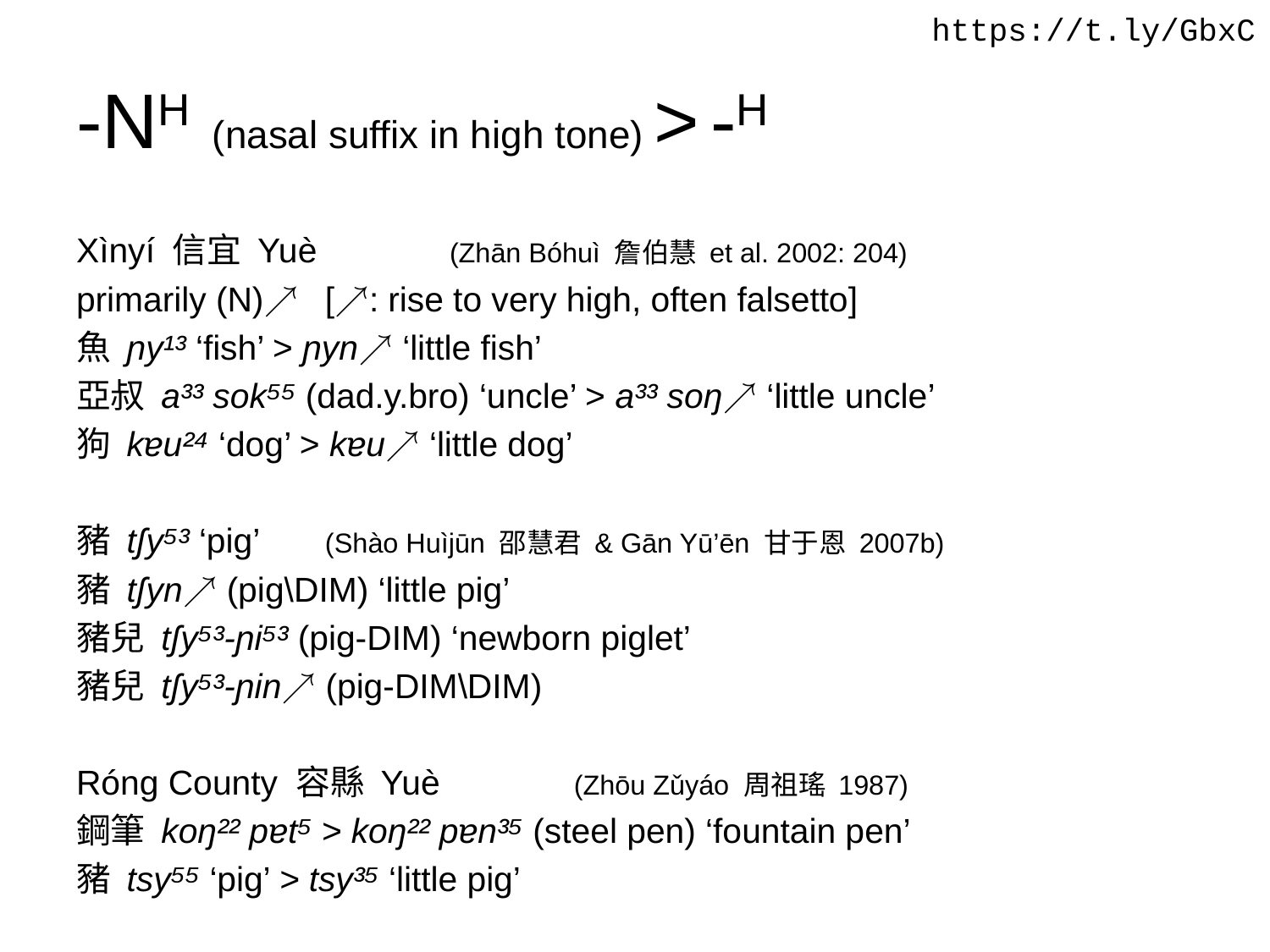

https://t.ly/GbxC
# -NH (nasal suffix in high tone) > -H
Xìnyí 信宜 Yuè 		(Zhān Bóhuì 詹伯慧 et al. 2002: 204)
primarily (N)↗︎ 	[↗︎: rise to very high, often falsetto]
魚 ɲy¹³ ‘fish’ > ɲyn↗︎ ‘little fish’
亞叔 a³³ sok⁵⁵ (dad.y.bro) ‘uncle’ > a³³ soŋ↗︎ ‘little uncle’
狗 kɐu²⁴ ‘dog’ > kɐu↗︎ ‘little dog’

豬 tʃy⁵³ ‘pig’ 			(Shào Huìjūn 邵慧君 & Gān Yū’ēn 甘于恩 2007b)
豬 tʃyn↗︎ (pig\dim) ‘little pig’
豬兒 tʃy⁵³-ɲi⁵³ (pig-dim) ‘newborn piglet’
豬兒 tʃy⁵³-ɲin↗ (pig-dim\dim)

Róng County 容縣 Yuè 		(Zhōu Zǔyáo 周祖瑤 1987)
鋼筆 koŋ²² pɐt⁵ > koŋ²² pɐn³⁵ (steel pen) ‘fountain pen’
豬 tsy⁵⁵ ‘pig’ > tsy³⁵ ‘little pig’